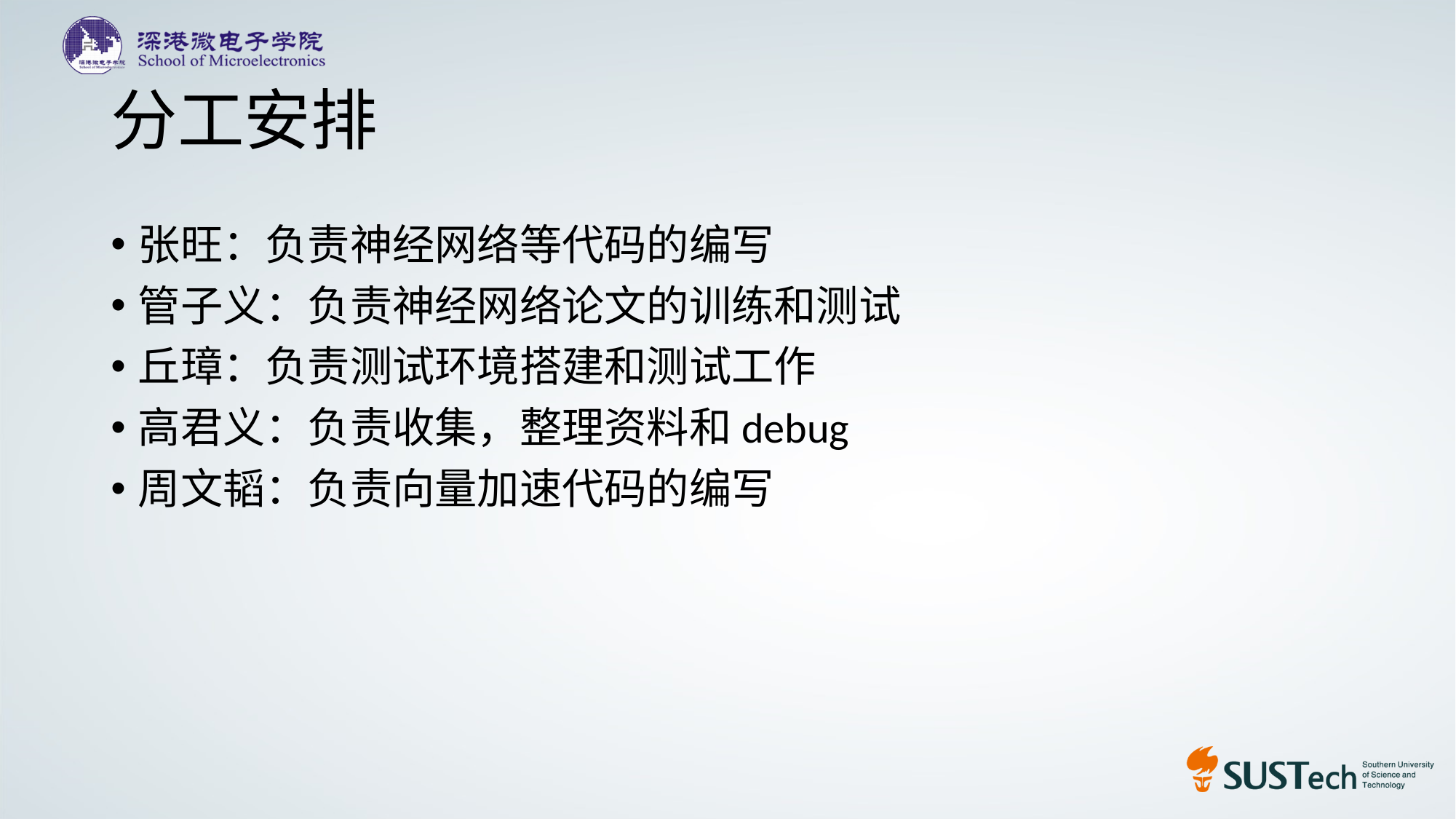

# 分工安排
张旺：负责神经网络等代码的编写
管子义：负责神经网络论文的训练和测试
丘璋：负责测试环境搭建和测试工作
高君义：负责收集，整理资料和debug
周文韬：负责向量加速代码的编写